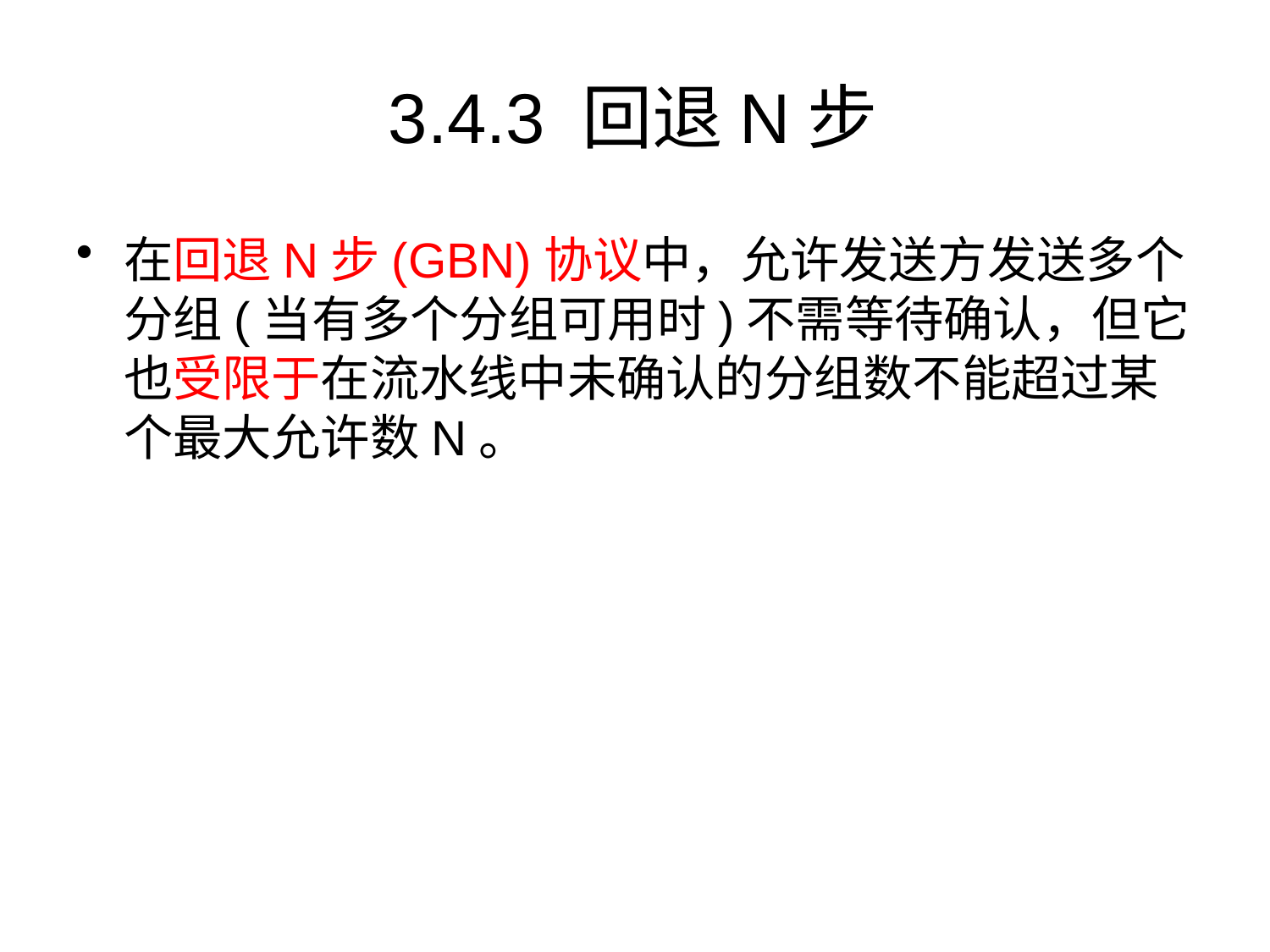

# 3.4.3 回退N步
在回退N步(GBN)协议中，允许发送方发送多个分组(当有多个分组可用时)不需等待确认，但它也受限于在流水线中未确认的分组数不能超过某个最大允许数N。